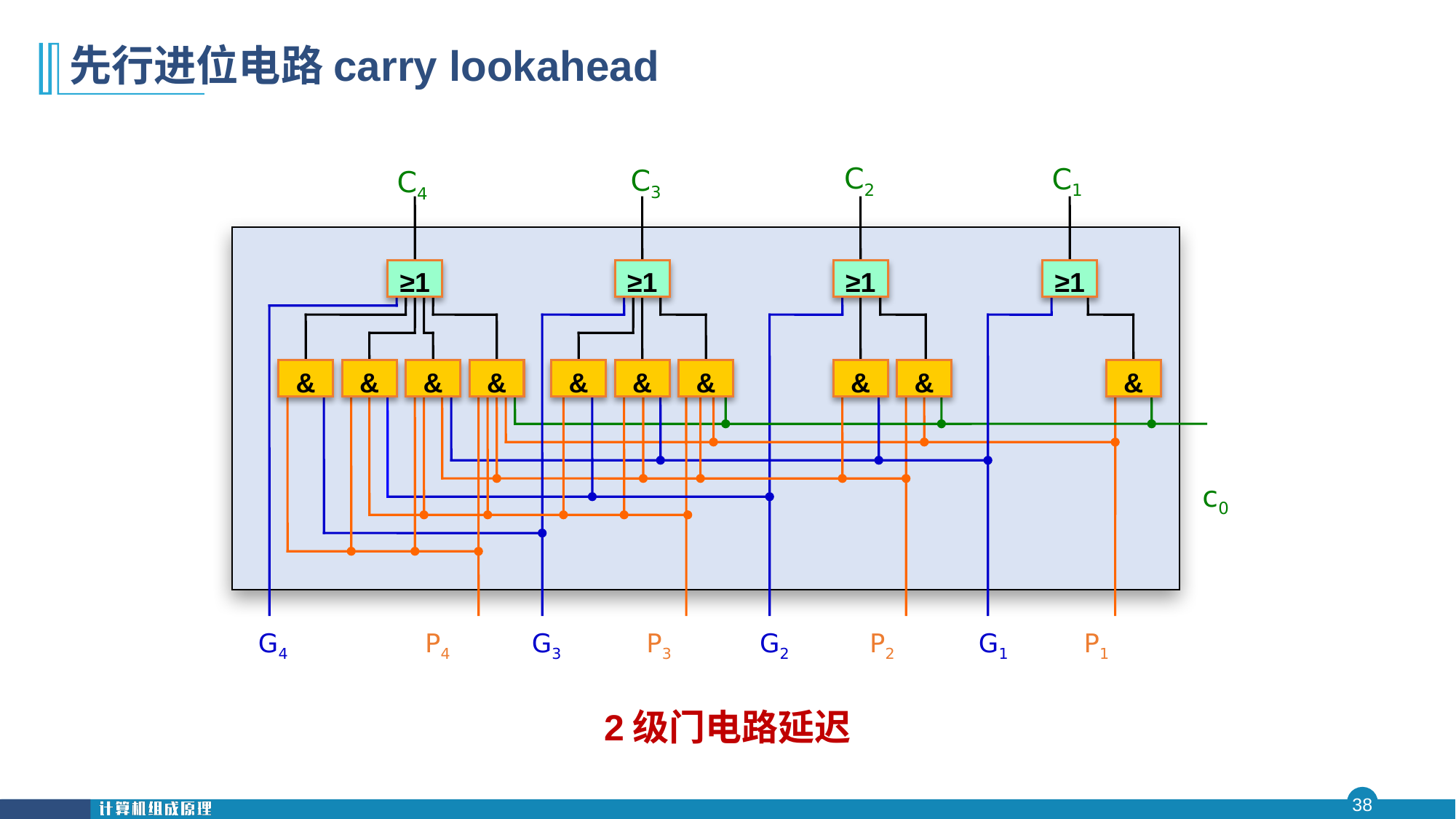

# 先行进位电路carry lookahead
C2

C1

C3

C4

≥1
&
&
&
&
≥1
&
&
&
≥1
≥1

&
&
&

c0

  G4                             P4
  G3                  P3
  G2                 P2
G1                P1
2级门电路延迟